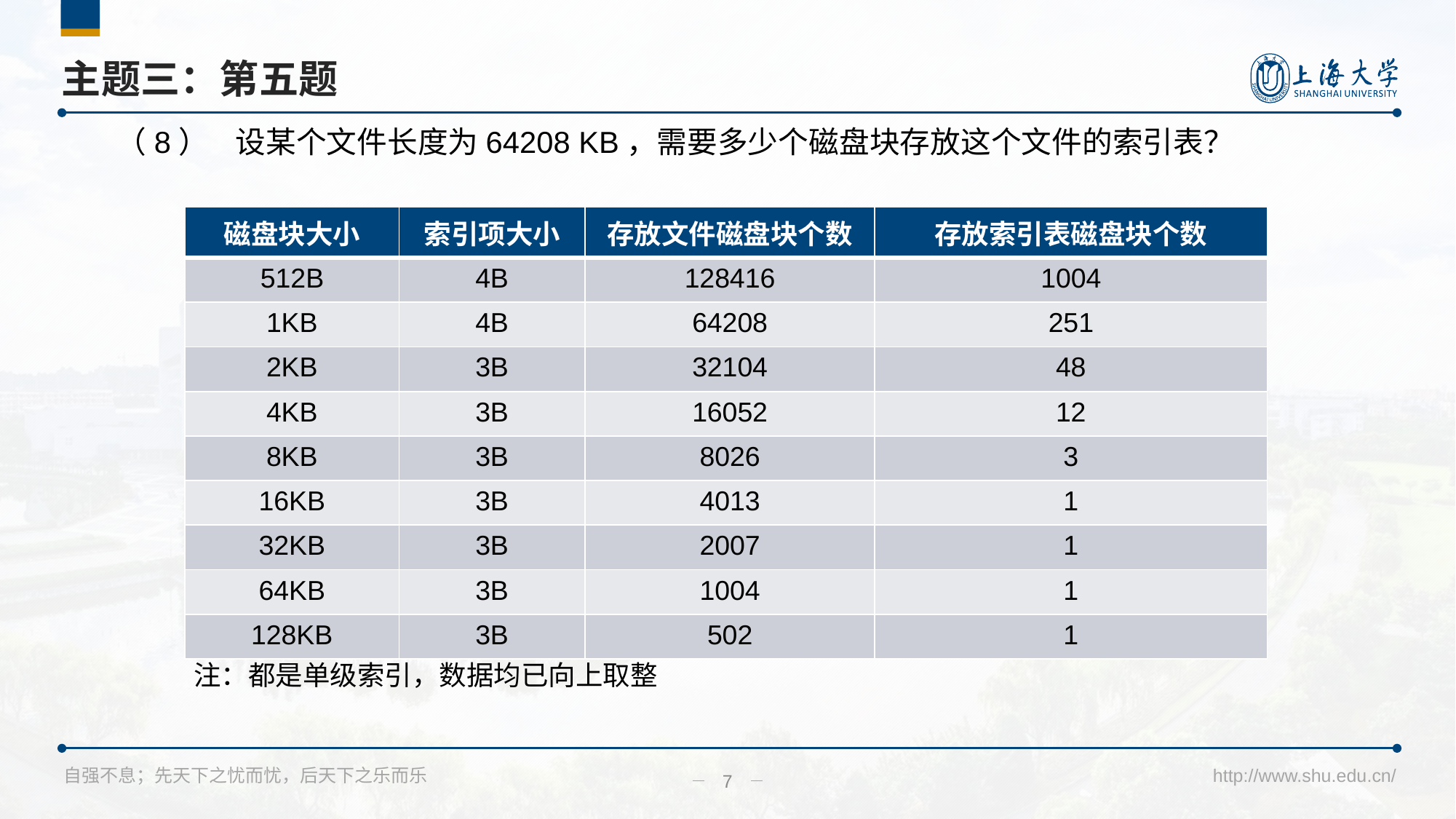

# 主题三：第五题
（8）    设某个文件长度为64208 KB，需要多少个磁盘块存放这个文件的索引表？
| 磁盘块大小 | 索引项大小 | 存放文件磁盘块个数 | 存放索引表磁盘块个数 |
| --- | --- | --- | --- |
| 512B | 4B | 128416 | 1004 |
| 1KB | 4B | 64208 | 251 |
| 2KB | 3B | 32104 | 48 |
| 4KB | 3B | 16052 | 12 |
| 8KB | 3B | 8026 | 3 |
| 16KB | 3B | 4013 | 1 |
| 32KB | 3B | 2007 | 1 |
| 64KB | 3B | 1004 | 1 |
| 128KB | 3B | 502 | 1 |
注：都是单级索引，数据均已向上取整
7